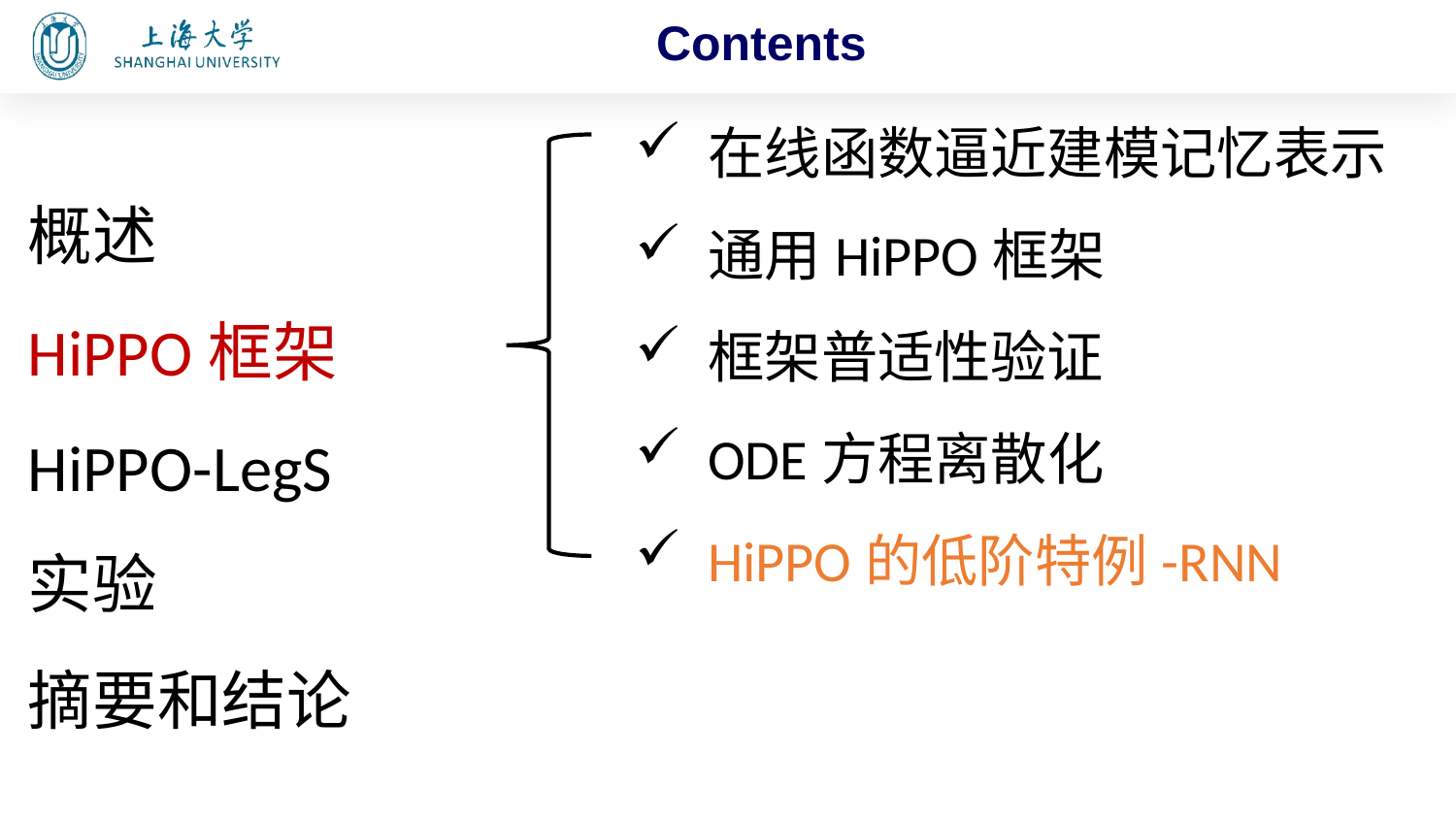

Contents
在线函数逼近建模记忆表示
通用HiPPO框架
框架普适性验证
ODE方程离散化
HiPPO的低阶特例-RNN

概述
HiPPO框架
HiPPO-LegS
实验
摘要和结论